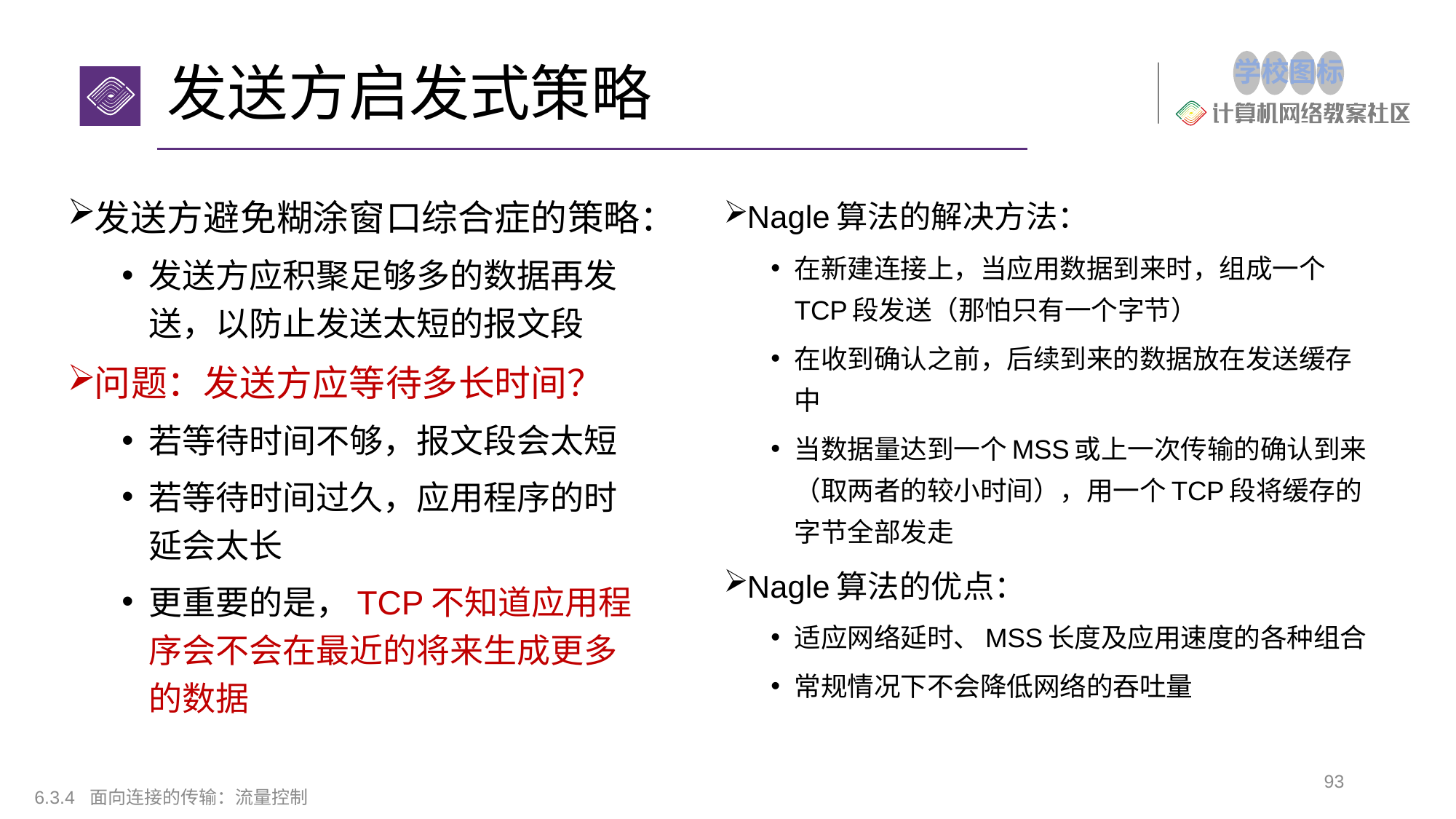

# 发送方启发式策略
Nagle算法的解决方法：
在新建连接上，当应用数据到来时，组成一个TCP段发送（那怕只有一个字节）
在收到确认之前，后续到来的数据放在发送缓存中
当数据量达到一个MSS或上一次传输的确认到来（取两者的较小时间），用一个TCP段将缓存的字节全部发走
Nagle算法的优点：
适应网络延时、MSS长度及应用速度的各种组合
常规情况下不会降低网络的吞吐量

发送方避免糊涂窗口综合症的策略：
发送方应积聚足够多的数据再发送，以防止发送太短的报文段
问题：发送方应等待多长时间？
若等待时间不够，报文段会太短
若等待时间过久，应用程序的时延会太长
更重要的是，TCP不知道应用程序会不会在最近的将来生成更多的数据

93
6.3.4  面向连接的传输：流量控制